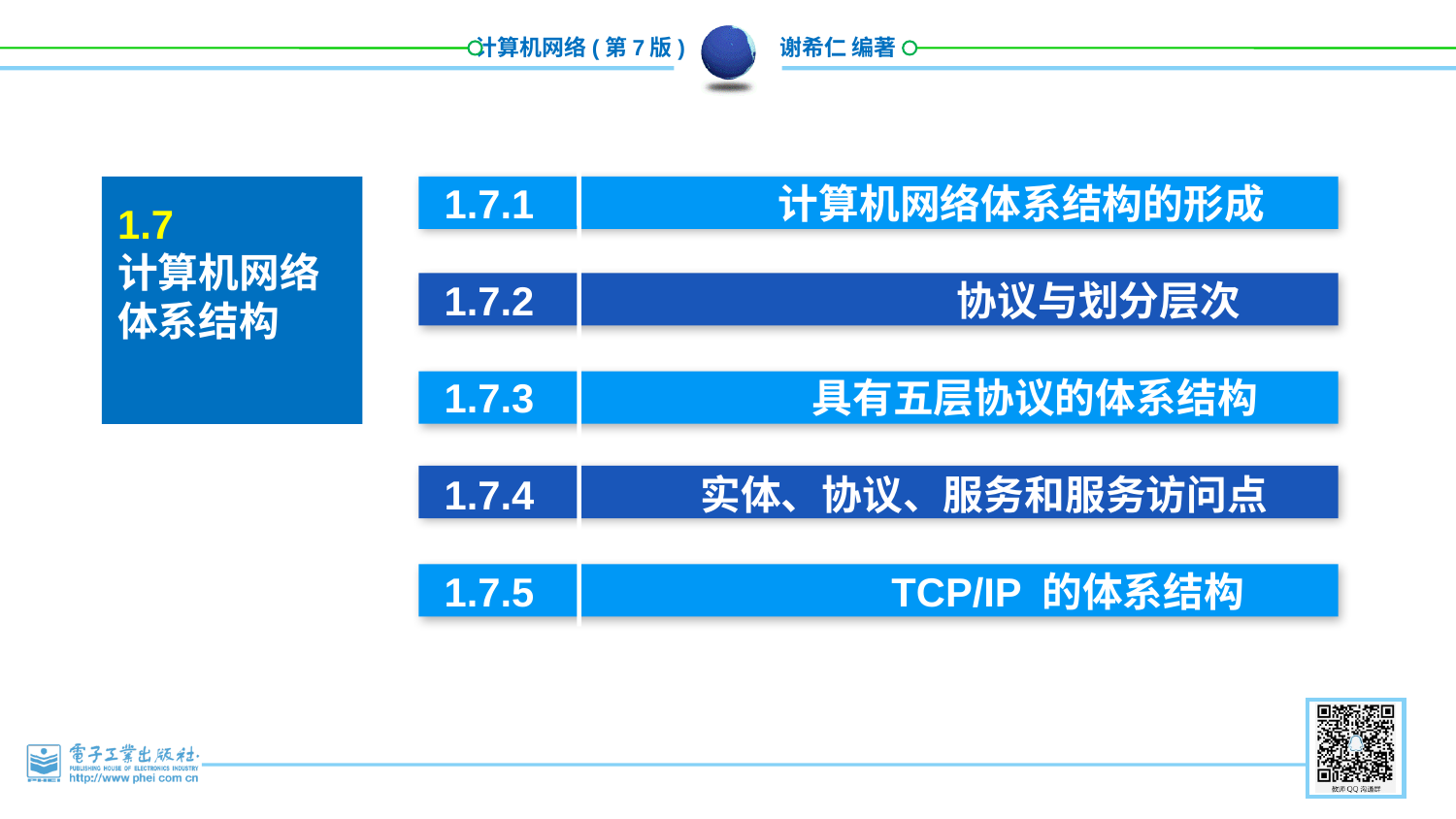

1.7.1                     计算机网络体系结构的形成

1.7.2                                     协议与划分层次

1.7.3                        具有五层协议的体系结构

1.7.4              实体、协议、服务和服务访问点

1.7.5                                TCP/IP 的体系结构

1.7
计算机网络体系结构